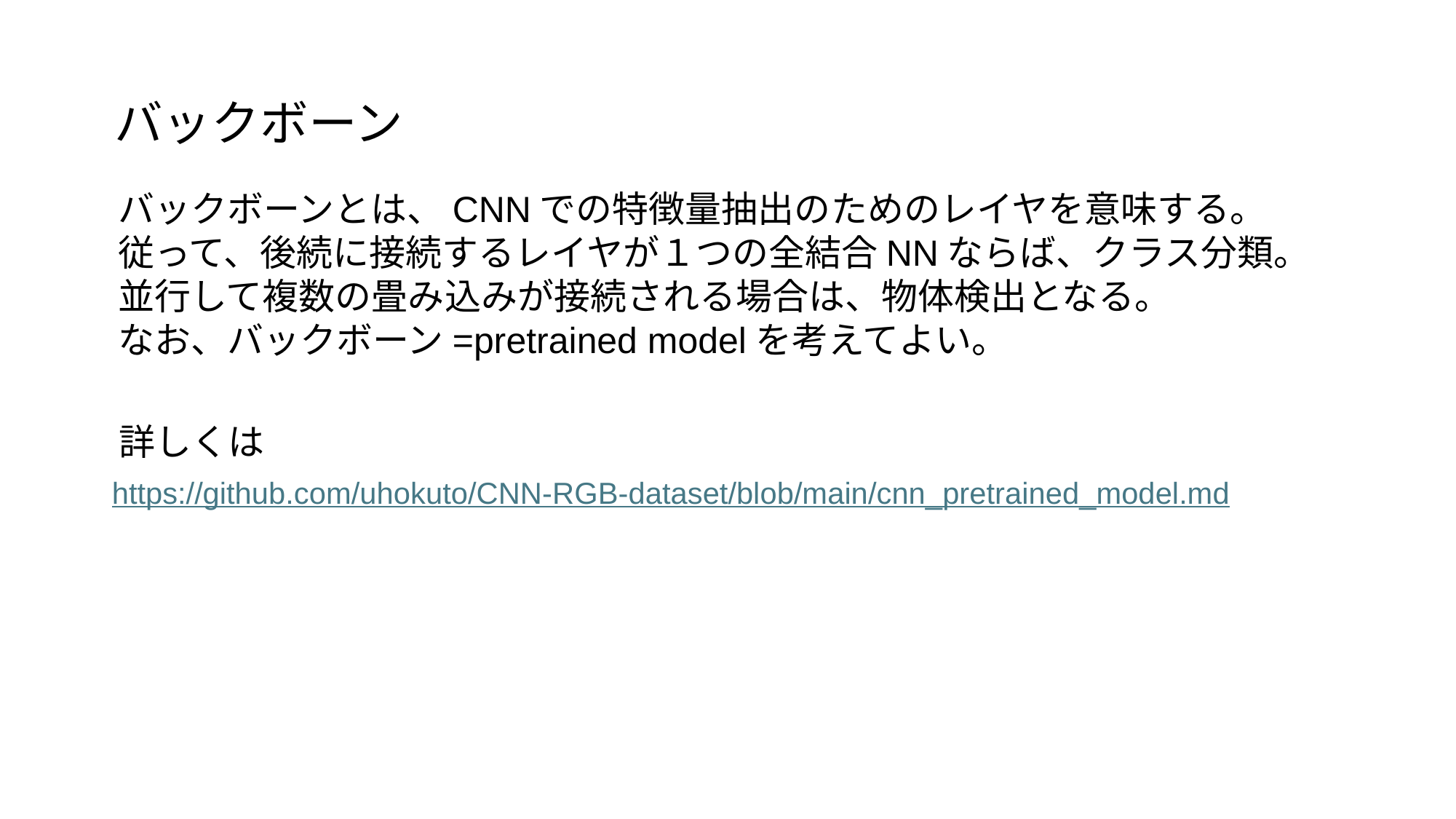

バックボーン
バックボーンとは、CNNでの特徴量抽出のためのレイヤを意味する。従って、後続に接続するレイヤが１つの全結合NNならば、クラス分類。並行して複数の畳み込みが接続される場合は、物体検出となる。
なお、バックボーン=pretrained modelを考えてよい。
詳しくは
https://github.com/uhokuto/CNN-RGB-dataset/blob/main/cnn_pretrained_model.md